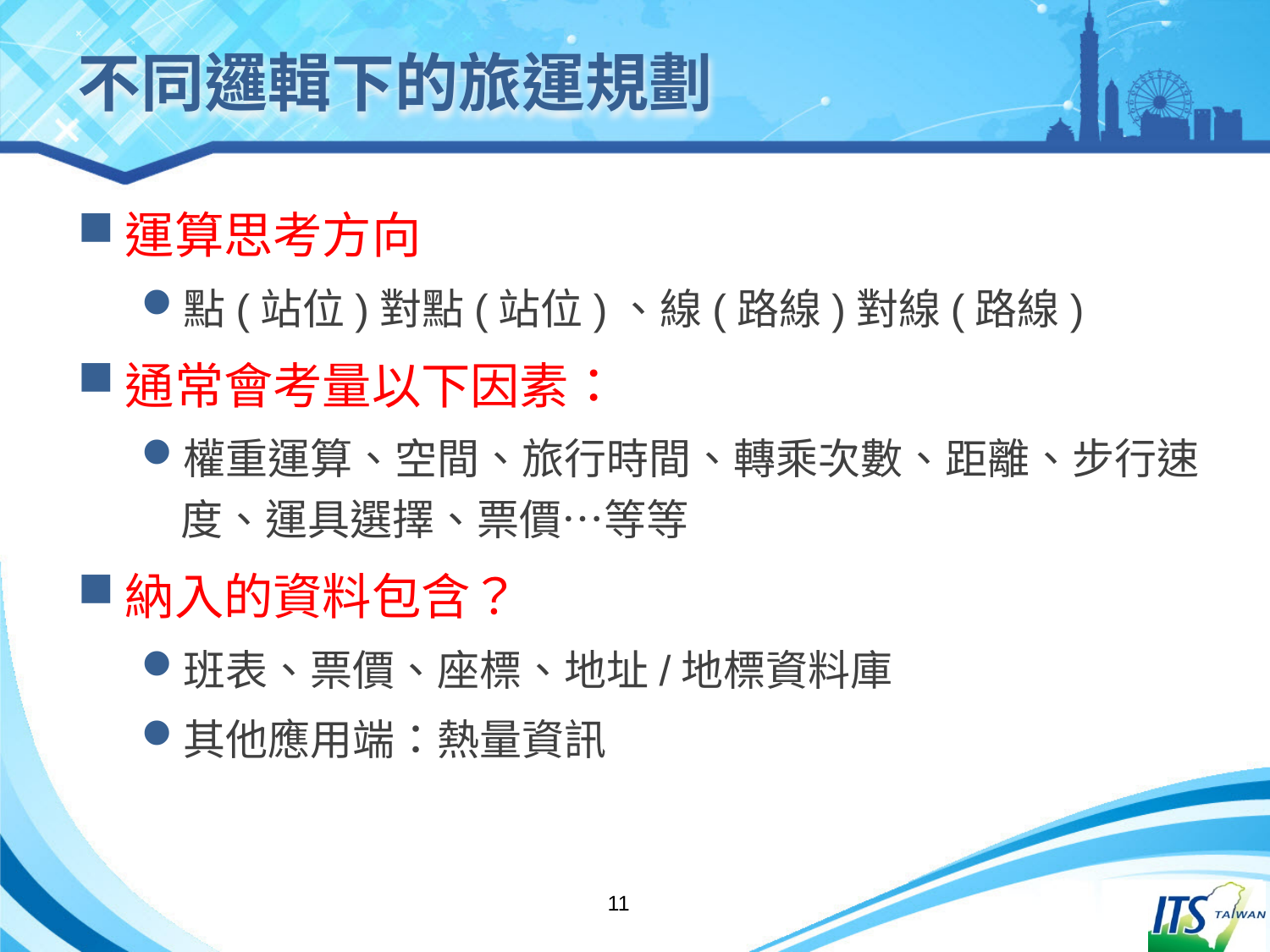

# 不同邏輯下的旅運規劃
運算思考方向
點(站位)對點(站位)、線(路線)對線(路線)
通常會考量以下因素：
權重運算、空間、旅行時間、轉乘次數、距離、步行速度、運具選擇、票價…等等
納入的資料包含？
班表、票價、座標、地址/地標資料庫
其他應用端：熱量資訊
11